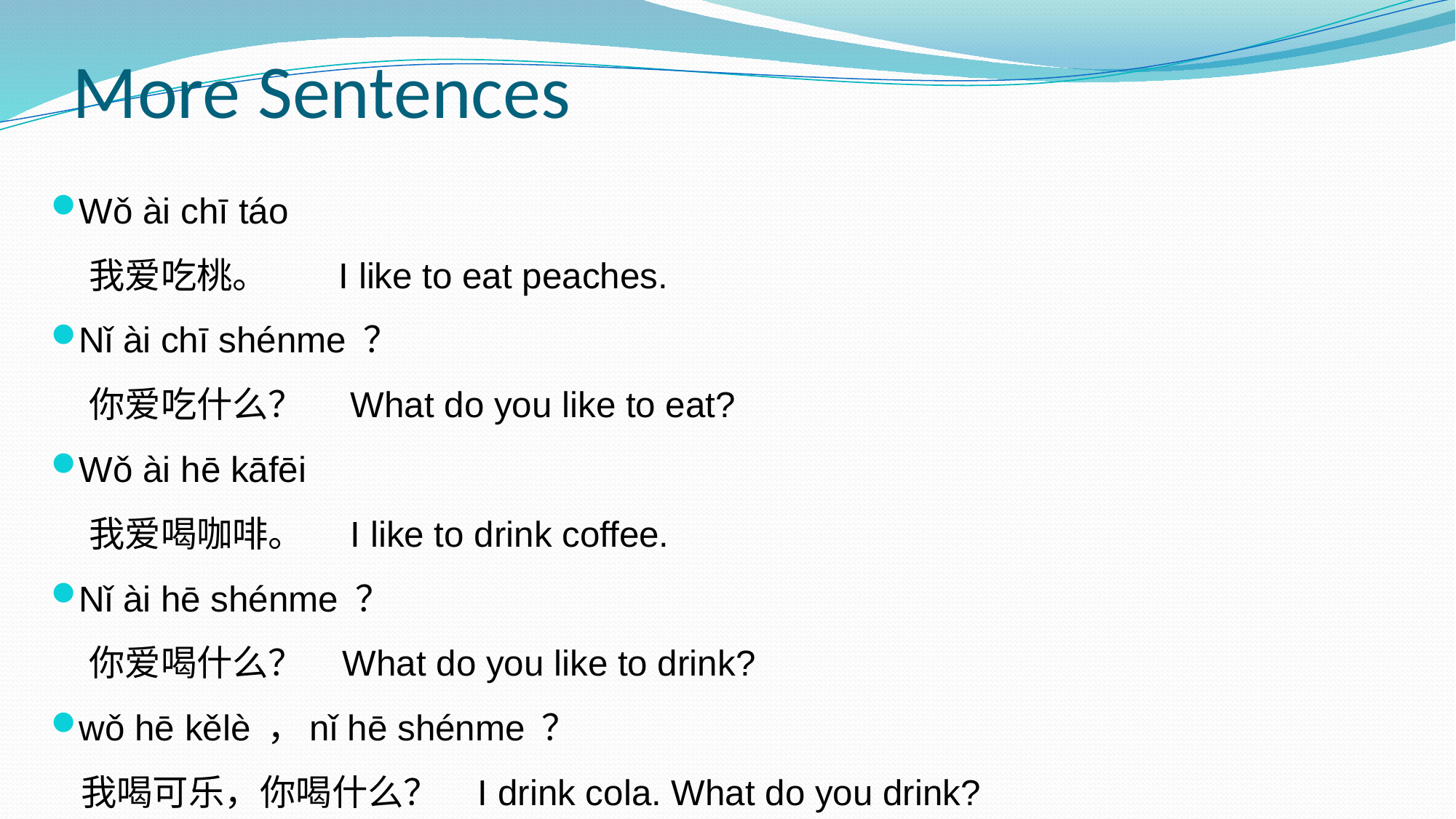

# More Sentences

Wǒ ài chī táo
    我爱吃桃。        I like to eat peaches.
Nǐ ài chī shénme ？
    你爱吃什么？     What do you like to eat?
Wǒ ài hē kāfēi
    我爱喝咖啡。     I like to drink coffee.
Nǐ ài hē shénme ？
    你爱喝什么？    What do you like to drink?
wǒ hē kělè ，nǐ hē shénme ？
   我喝可乐，你喝什么？    I drink cola. What do you drink?